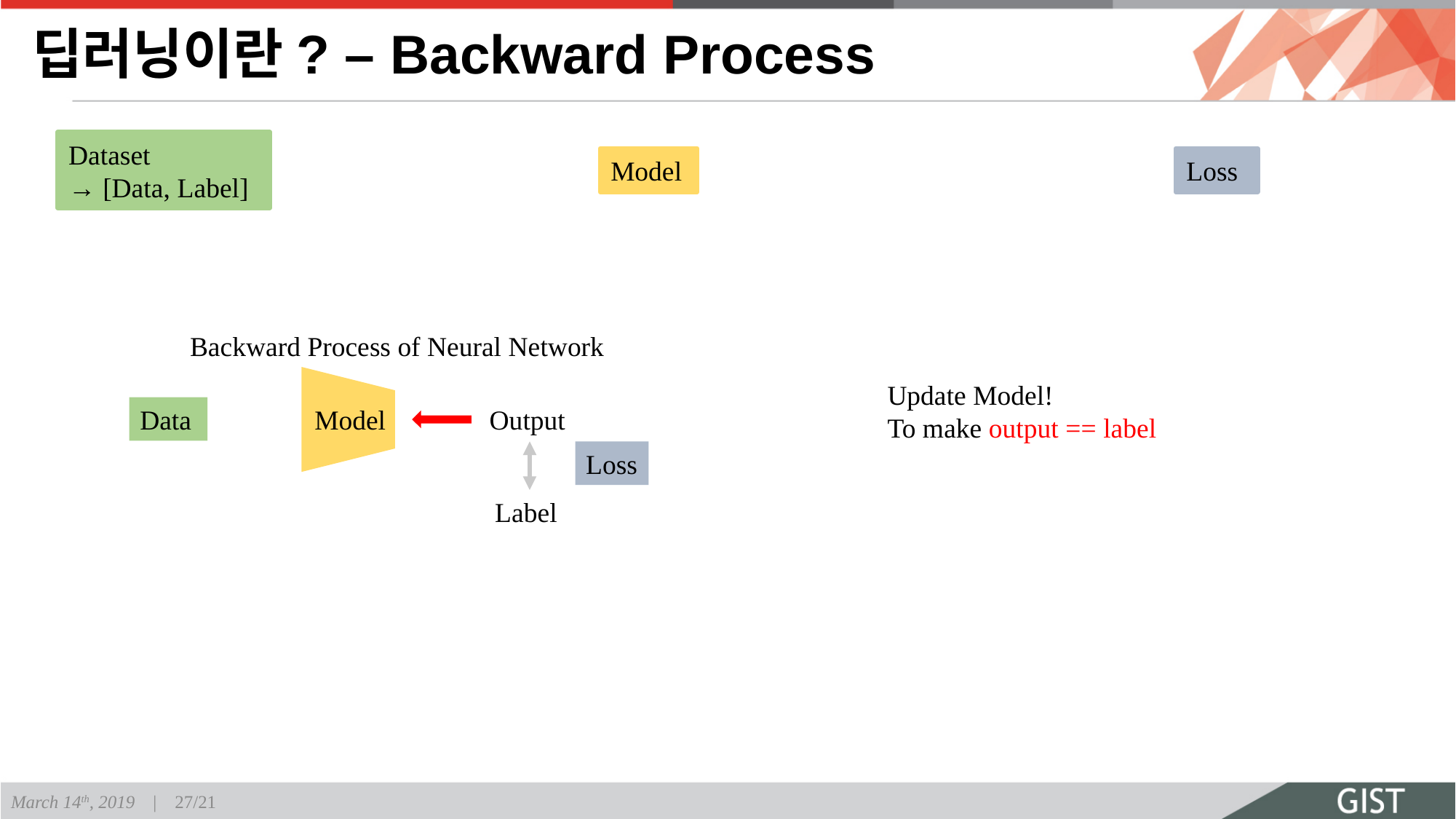

# 딥러닝이란? – Backward Process
Dataset
→ [Data, Label]
Model
Loss
Backward Process of Neural Network

Model
Data
Output
Loss
Label

Update Model!
To make output == label
March 14th, 2019    |    27/21